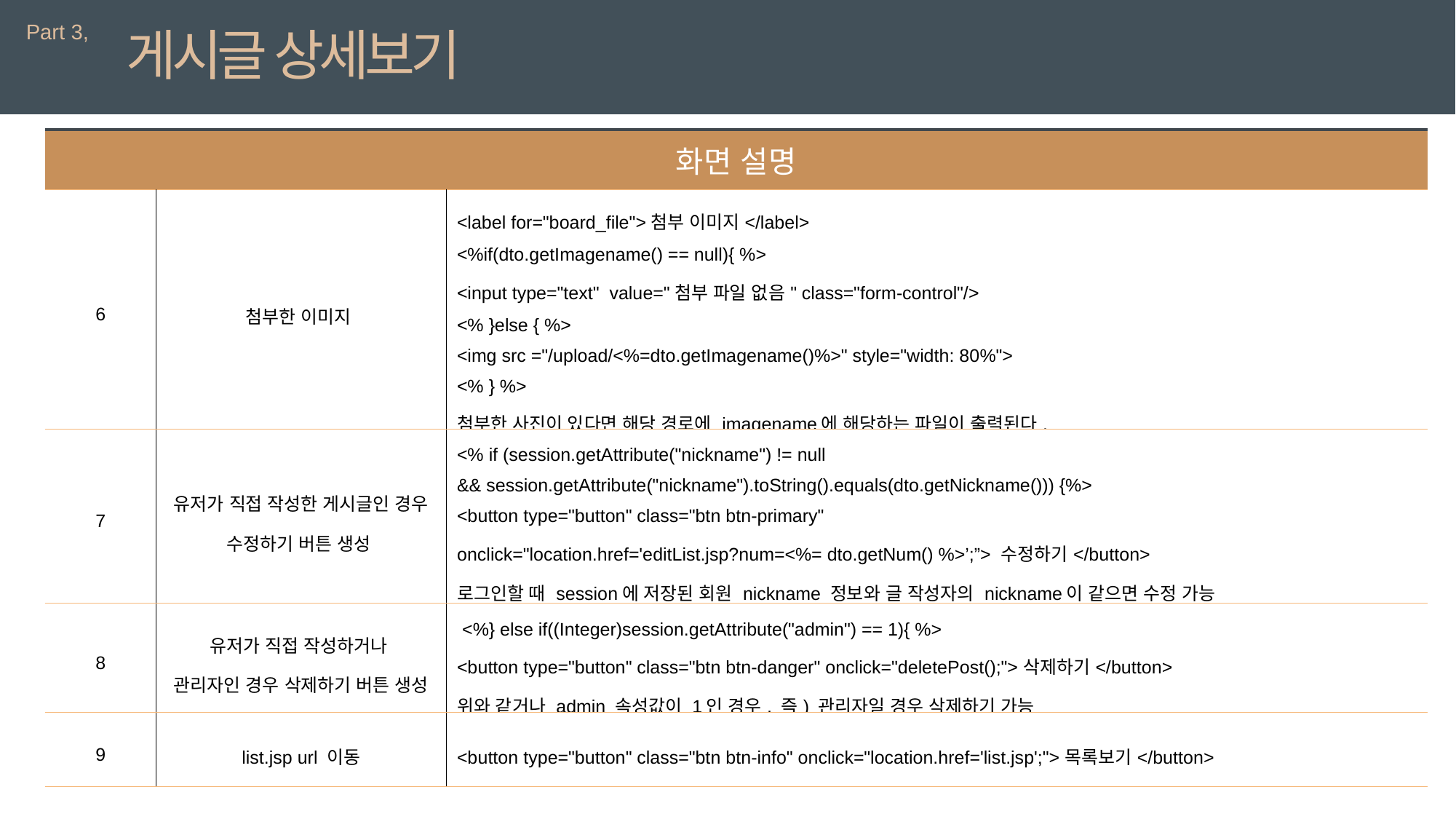

Part 3,
게시글 상세보기
| 화면 설명 |  |  |
| --- | --- | --- |
| 6 | 첨부한 이미지 | <label for="board\_file">첨부 이미지</label> <%if(dto.getImagename() == null){ %> <input type="text" value="첨부 파일 없음" class="form-control"/> <% }else { %> <img src ="/upload/<%=dto.getImagename()%>" style="width: 80%"> <% } %> 첨부한 사진이 있다면 해당 경로에 imagename에 해당하는 파일이 출력된다. |
| 7 | 유저가 직접 작성한 게시글인 경우 수정하기 버튼 생성 | <% if (session.getAttribute("nickname") != null && session.getAttribute("nickname").toString().equals(dto.getNickname())) {%> <button type="button" class="btn btn-primary" onclick="location.href='editList.jsp?num=<%= dto.getNum() %>’;”> 수정하기</button> 로그인할 때 session에 저장된 회원 nickname 정보와 글 작성자의 nickname이 같으면 수정 가능 |
| 8 | 유저가 직접 작성하거나 관리자인 경우 삭제하기 버튼 생성 | <%} else if((Integer)session.getAttribute("admin") == 1){ %> <button type="button" class="btn btn-danger" onclick="deletePost();">삭제하기</button> 위와 같거나 admin 속성값이 1인 경우, 즉) 관리자일 경우 삭제하기 가능 |
| 9 | list.jsp url 이동 | <button type="button" class="btn btn-info" onclick="location.href='list.jsp';">목록보기</button> |